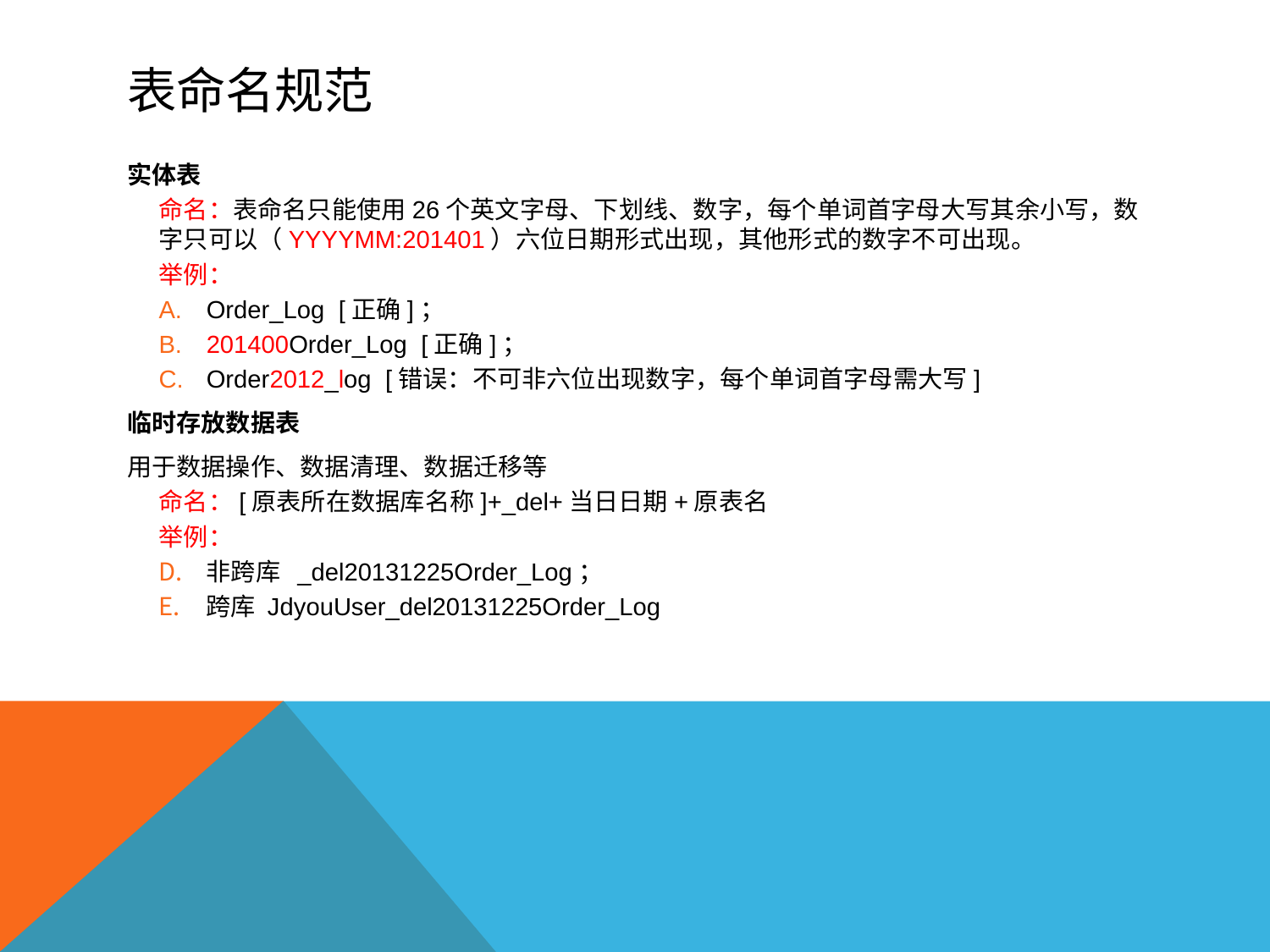

# 表命名规范
实体表
命名：表命名只能使用26个英文字母、下划线、数字，每个单词首字母大写其余小写，数字只可以（YYYYMM:201401）六位日期形式出现，其他形式的数字不可出现。
举例：
Order_Log  [正确]；
201400Order_Log  [正确]；
Order2012_log  [错误：不可非六位出现数字，每个单词首字母需大写]
临时存放数据表
用于数据操作、数据清理、数据迁移等
命名：[原表所在数据库名称]+_del+当日日期+原表名
举例：
非跨库  _del20131225Order_Log；
跨库 JdyouUser_del20131225Order_Log